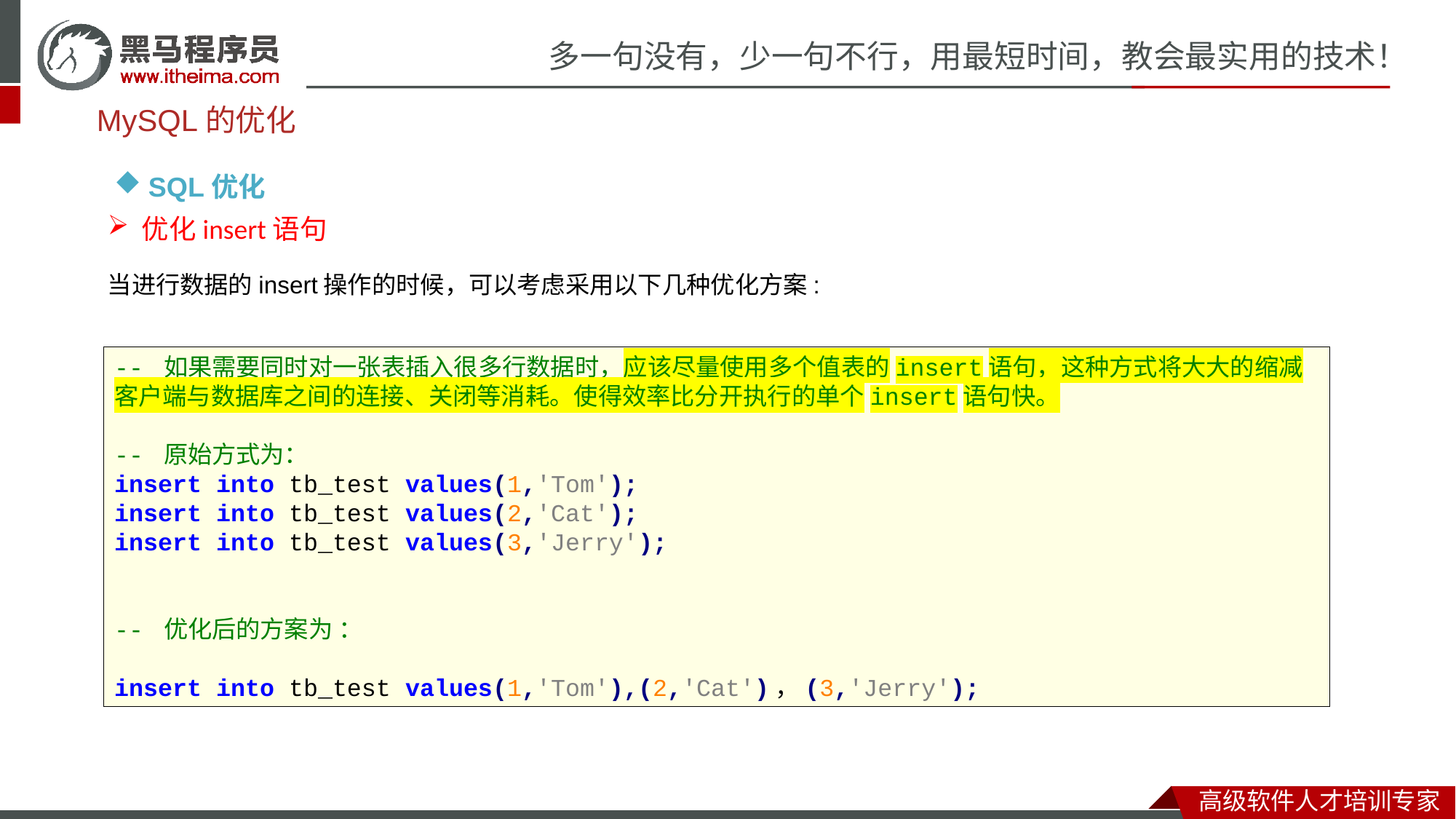

MySQL的优化
SQL优化
优化insert语句
当进行数据的insert操作的时候，可以考虑采用以下几种优化方案:

-- 如果需要同时对一张表插入很多行数据时，应该尽量使用多个值表的insert语句，这种方式将大大的缩减客户端与数据库之间的连接、关闭等消耗。使得效率比分开执行的单个insert语句快。

-- 原始方式为：
insert into tb_test values(1,'Tom');
insert into tb_test values(2,'Cat');
insert into tb_test values(3,'Jerry');

-- 优化后的方案为 ：

insert into tb_test values(1,'Tom'),(2,'Cat')，(3,'Jerry');